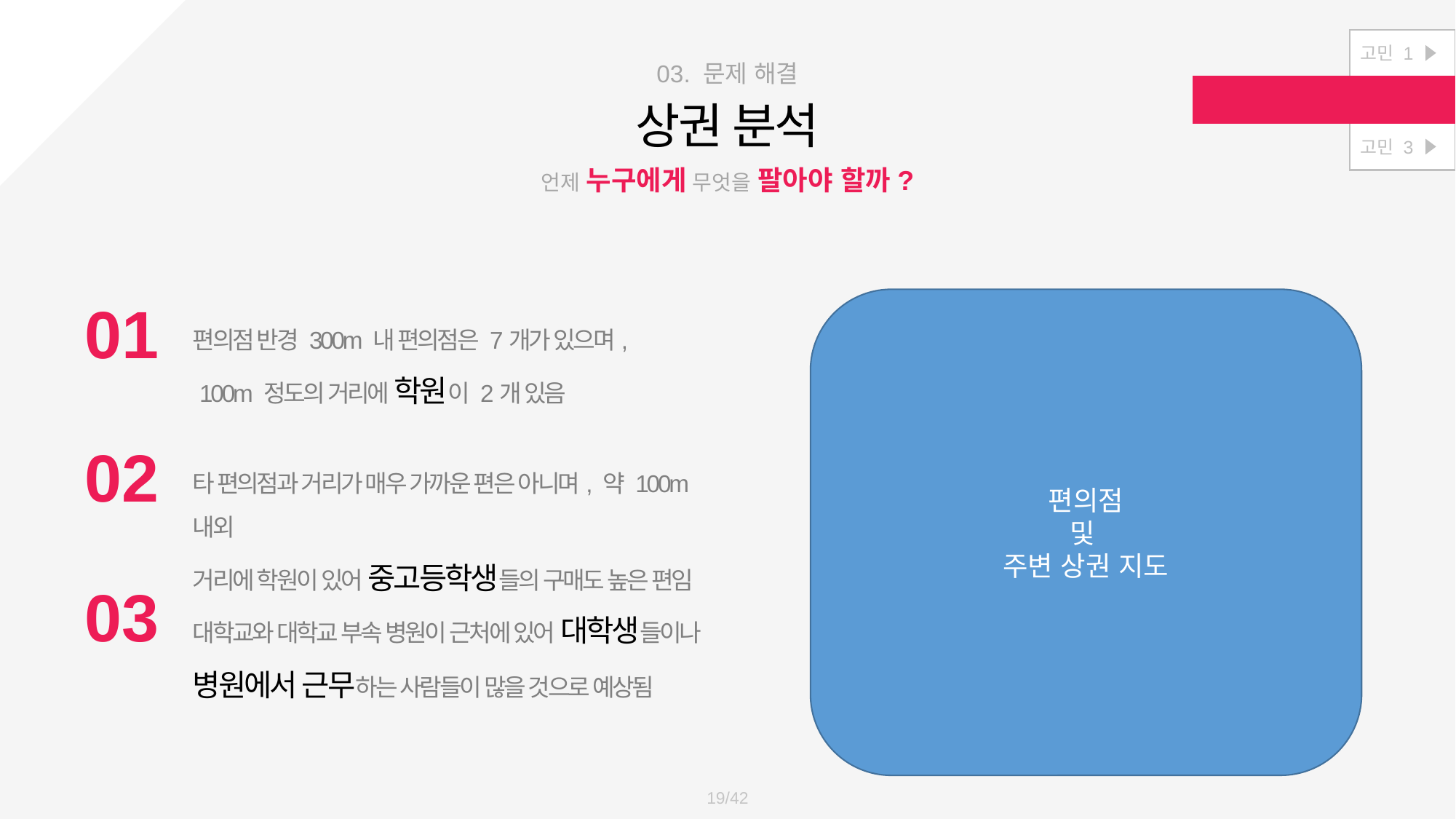

고민 1

[고민 2] 매출을 늘리고 싶어 !
고민 3

03. 문제 해결
상권 분석
언제 누구에게 무엇을 팔아야 할까?
01
편의점 반경 300m 내 편의점은 7개가 있으며,
 100m 정도의 거리에 학원이 2개 있음
02
타 편의점과 거리가 매우 가까운 편은 아니며, 약 100m 내외
거리에 학원이 있어 중고등학생들의 구매도 높은 편임
03
대학교와 대학교 부속 병원이 근처에 있어 대학생들이나 병원에서 근무하는 사람들이 많을 것으로 예상됨
편의점
및
주변 상권 지도
19